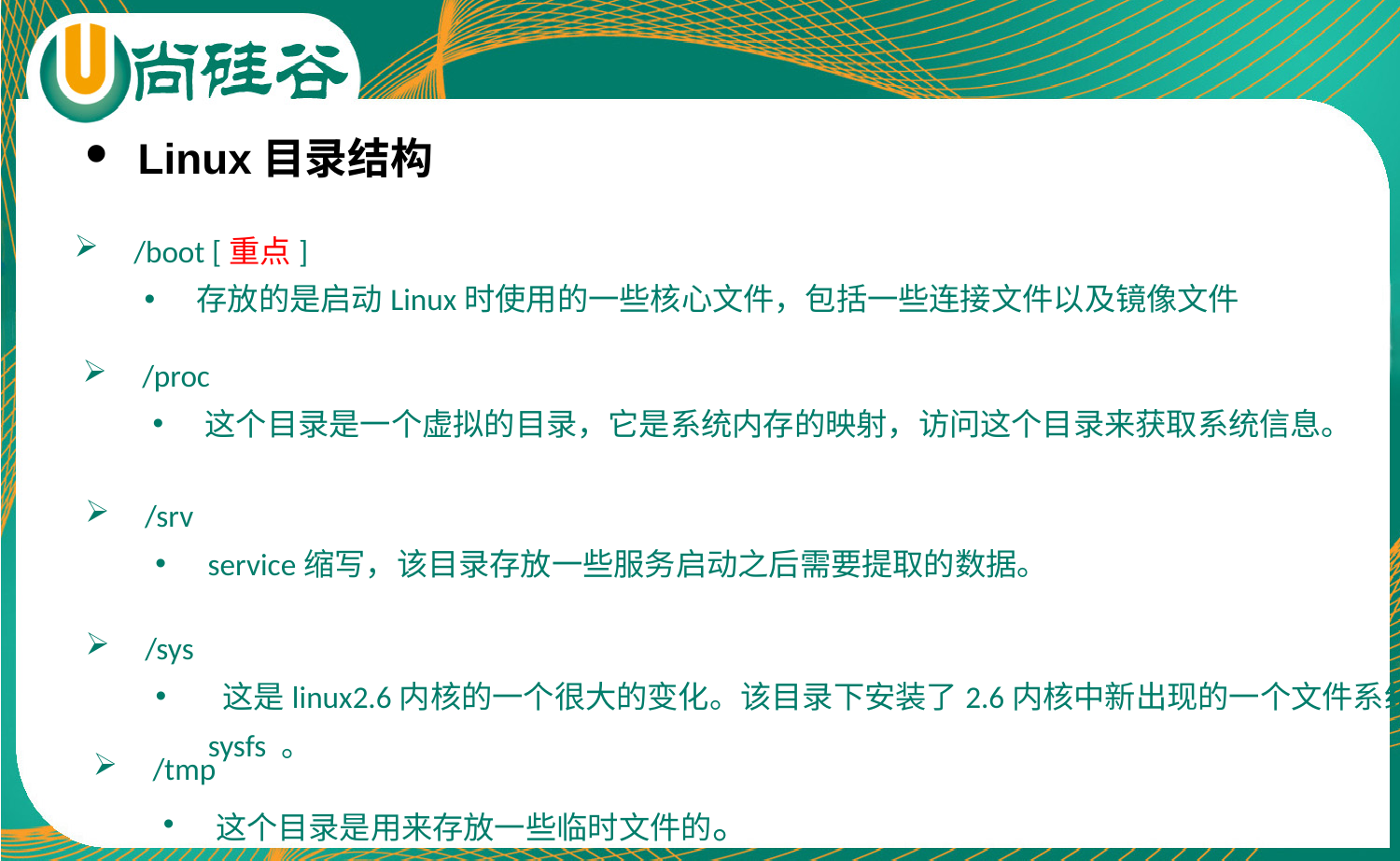

Linux目录结构
 /boot [重点]
存放的是启动Linux时使用的一些核心文件，包括一些连接文件以及镜像文件
 /proc
这个目录是一个虚拟的目录，它是系统内存的映射，访问这个目录来获取系统信息。
 /srv
service缩写，该目录存放一些服务启动之后需要提取的数据。
 /sys
 这是linux2.6内核的一个很大的变化。该目录下安装了2.6内核中新出现的一个文件系统 sysfs 。
 /tmp
这个目录是用来存放一些临时文件的。